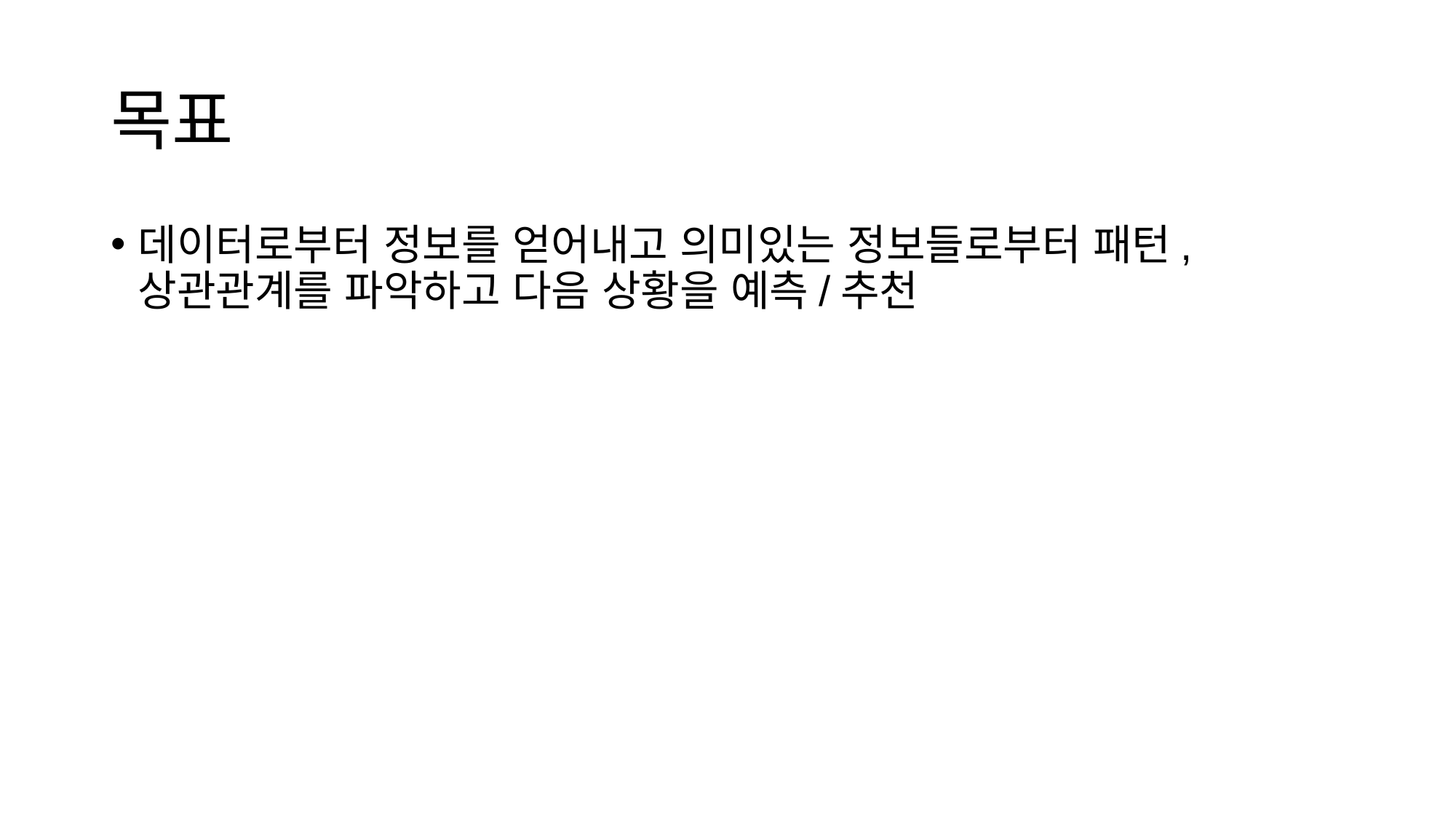

# 목표
데이터로부터 정보를 얻어내고 의미있는 정보들로부터 패턴, 상관관계를 파악하고 다음 상황을 예측/추천